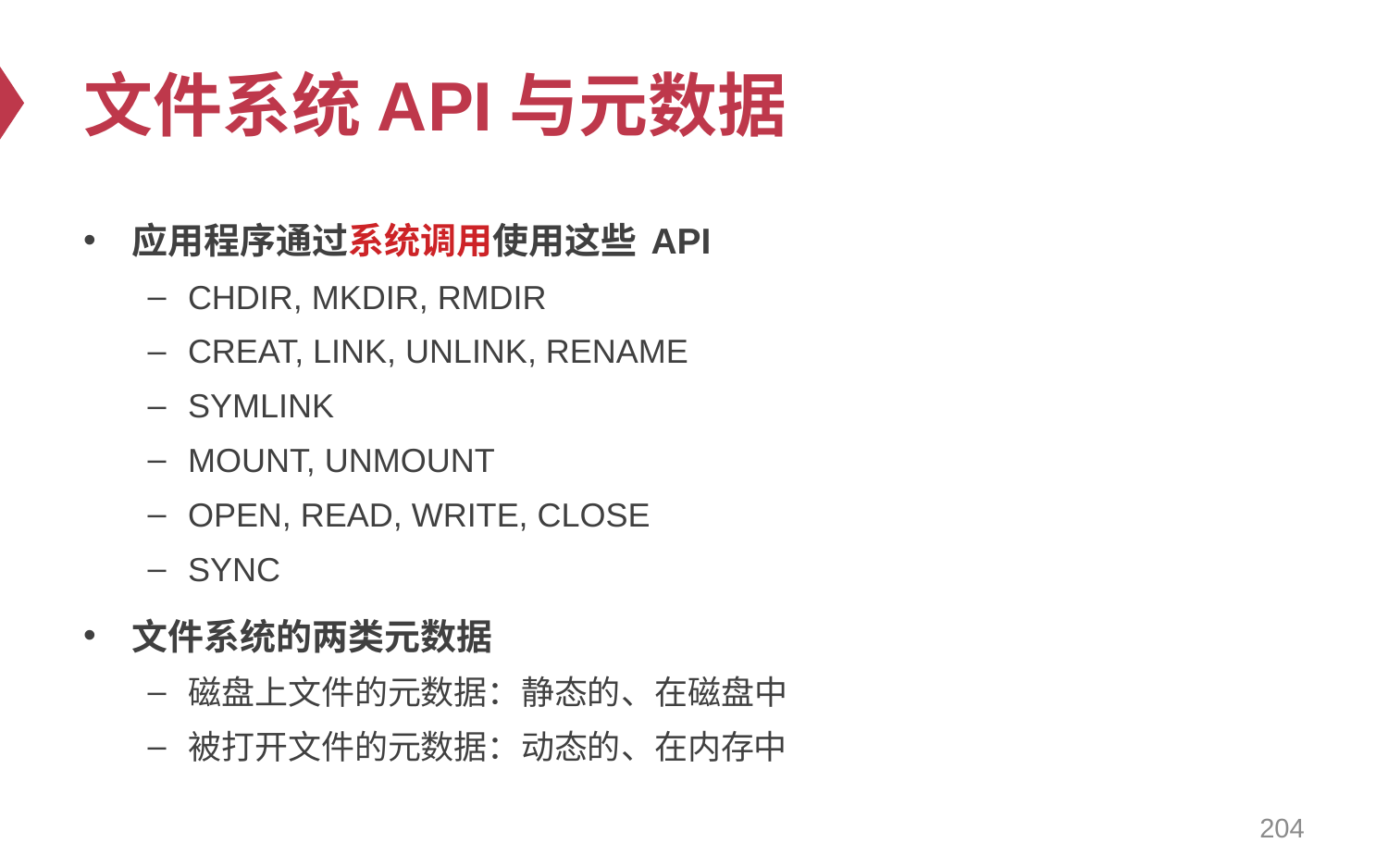

# 文件系统API与元数据
应用程序通过系统调用使用这些 API
CHDIR, MKDIR, RMDIR
CREAT, LINK, UNLINK, RENAME
SYMLINK
MOUNT, UNMOUNT
OPEN, READ, WRITE, CLOSE
SYNC
文件系统的两类元数据
磁盘上文件的元数据：静态的、在磁盘中
被打开文件的元数据：动态的、在内存中
204